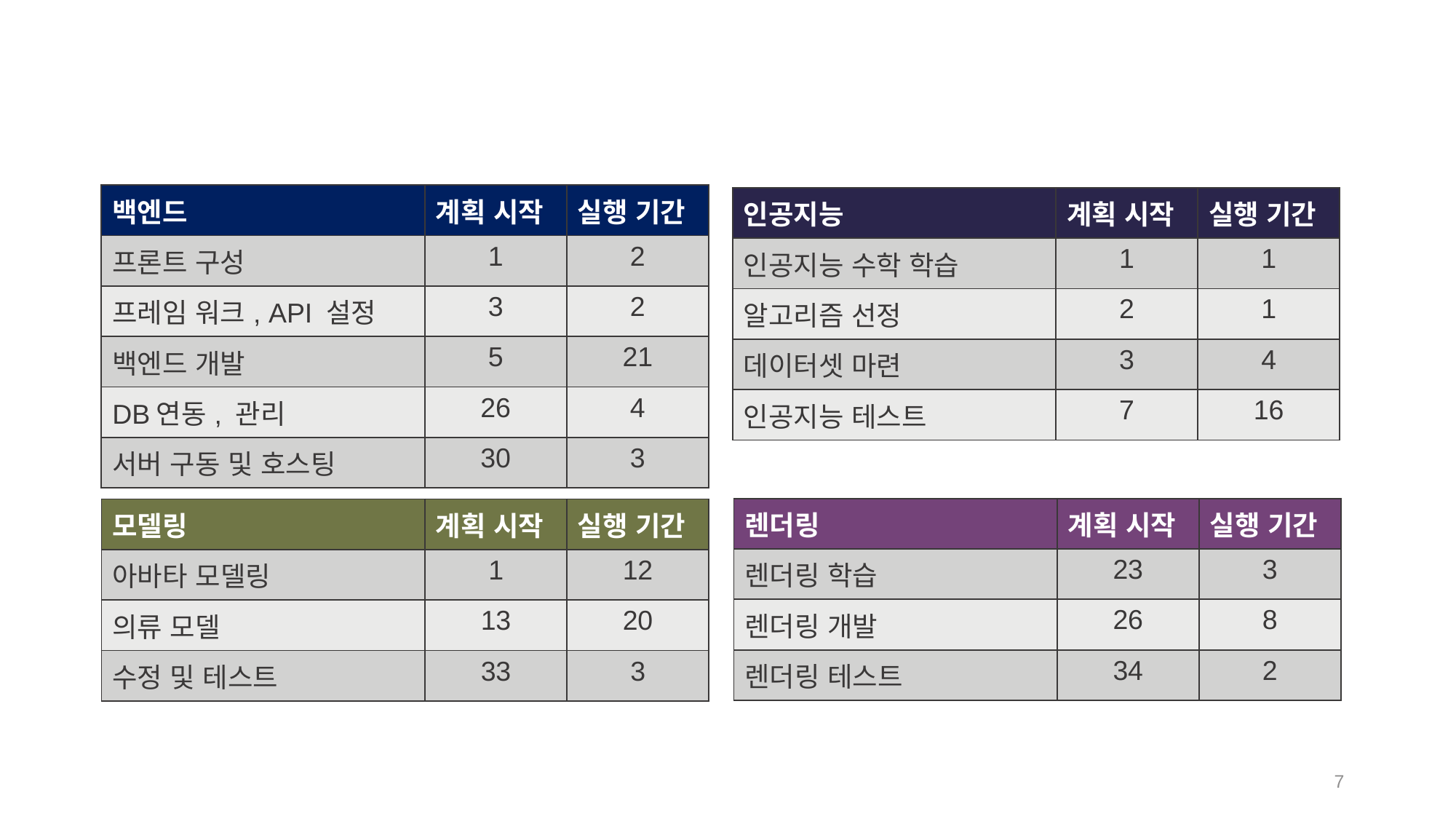

| 백엔드 | 계획 시작 | 실행 기간 |
| --- | --- | --- |
| 프론트 구성 | 1 | 2 |
| 프레임 워크, API 설정 | 3 | 2 |
| 백엔드 개발 | 5 | 21 |
| DB연동, 관리 | 26 | 4 |
| 서버 구동 및 호스팅 | 30 | 3 |
| 인공지능 | 계획 시작 | 실행 기간 |
| --- | --- | --- |
| 인공지능 수학 학습 | 1 | 1 |
| 알고리즘 선정 | 2 | 1 |
| 데이터셋 마련 | 3 | 4 |
| 인공지능 테스트 | 7 | 16 |
| 렌더링 | 계획 시작 | 실행 기간 |
| --- | --- | --- |
| 렌더링 학습 | 23 | 3 |
| 렌더링 개발 | 26 | 8 |
| 렌더링 테스트 | 34 | 2 |
| 모델링 | 계획 시작 | 실행 기간 |
| --- | --- | --- |
| 아바타 모델링 | 1 | 12 |
| 의류 모델 | 13 | 20 |
| 수정 및 테스트 | 33 | 3 |
7